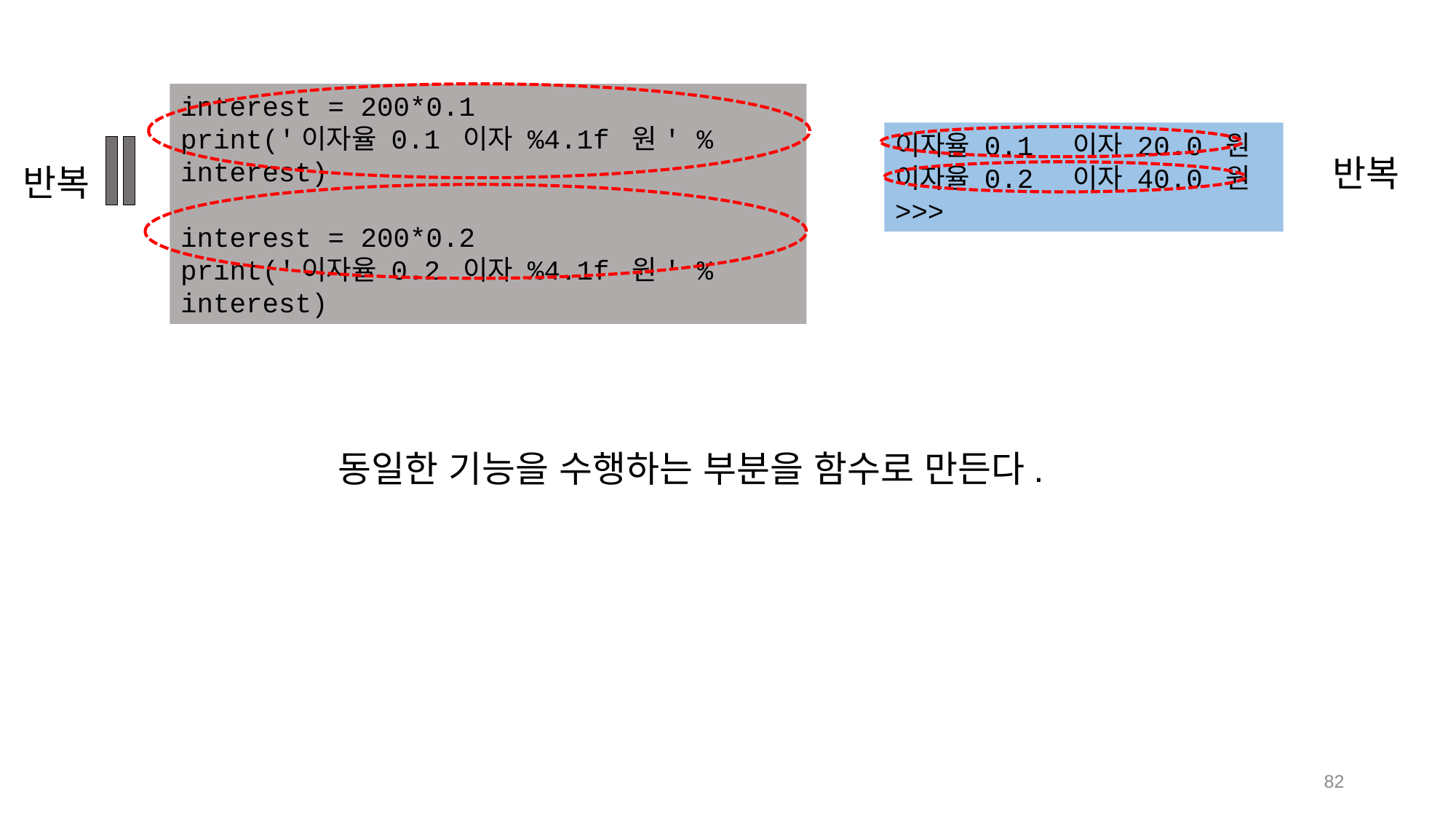

interest = 200*0.1
print('이자율 0.1 이자 %4.1f 원' % interest)

interest = 200*0.2
print('이자율 0.2 이자 %4.1f 원' % interest)
이자율 0.1  이자 20.0 원
이자율 0.2  이자 40.0 원
>>>
반복

반복

동일한 기능을 수행하는 부분을 함수로 만든다.
82